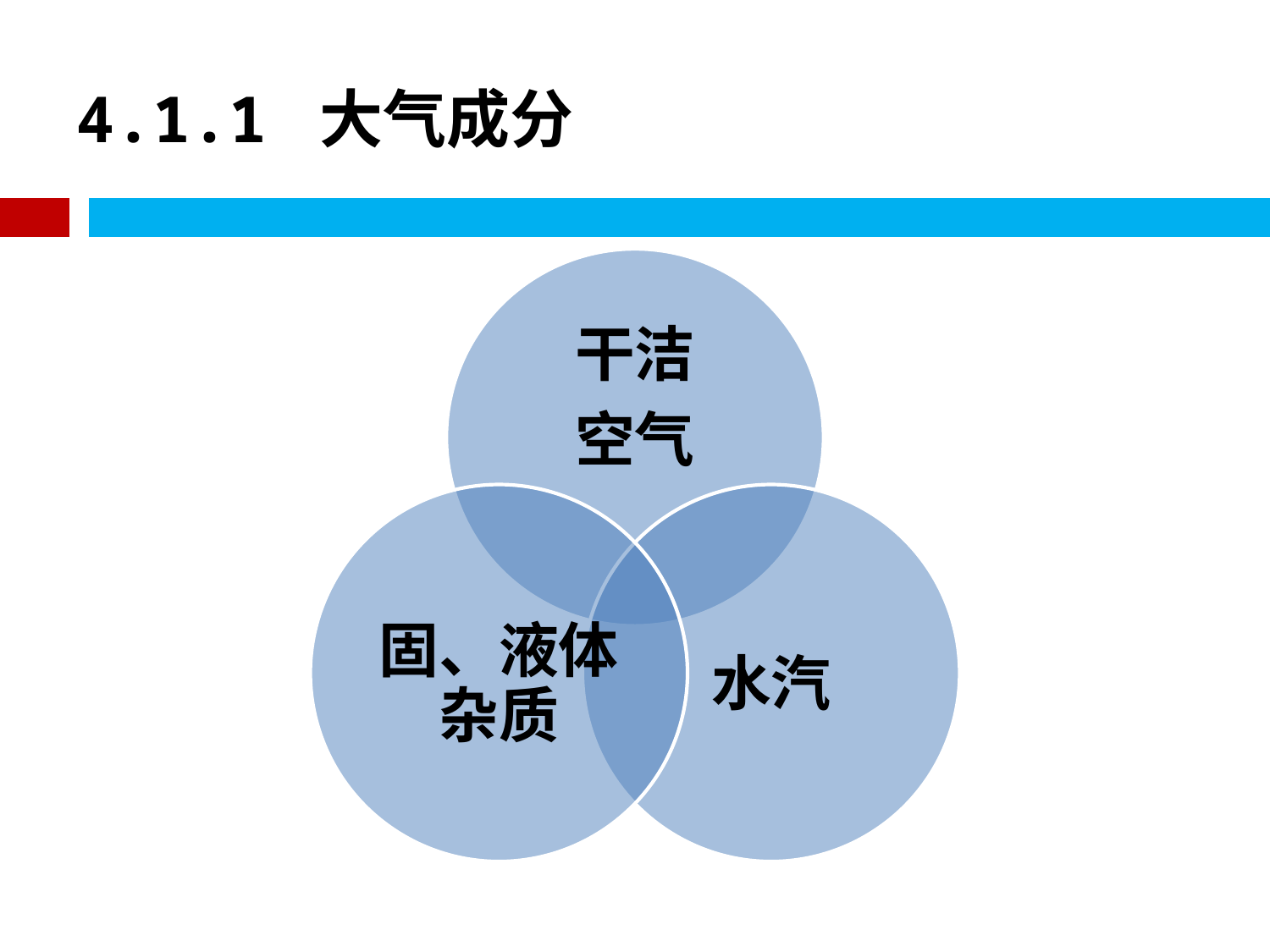

# 4.1.1 大气成分
干洁
空气
水汽
固、液体杂质